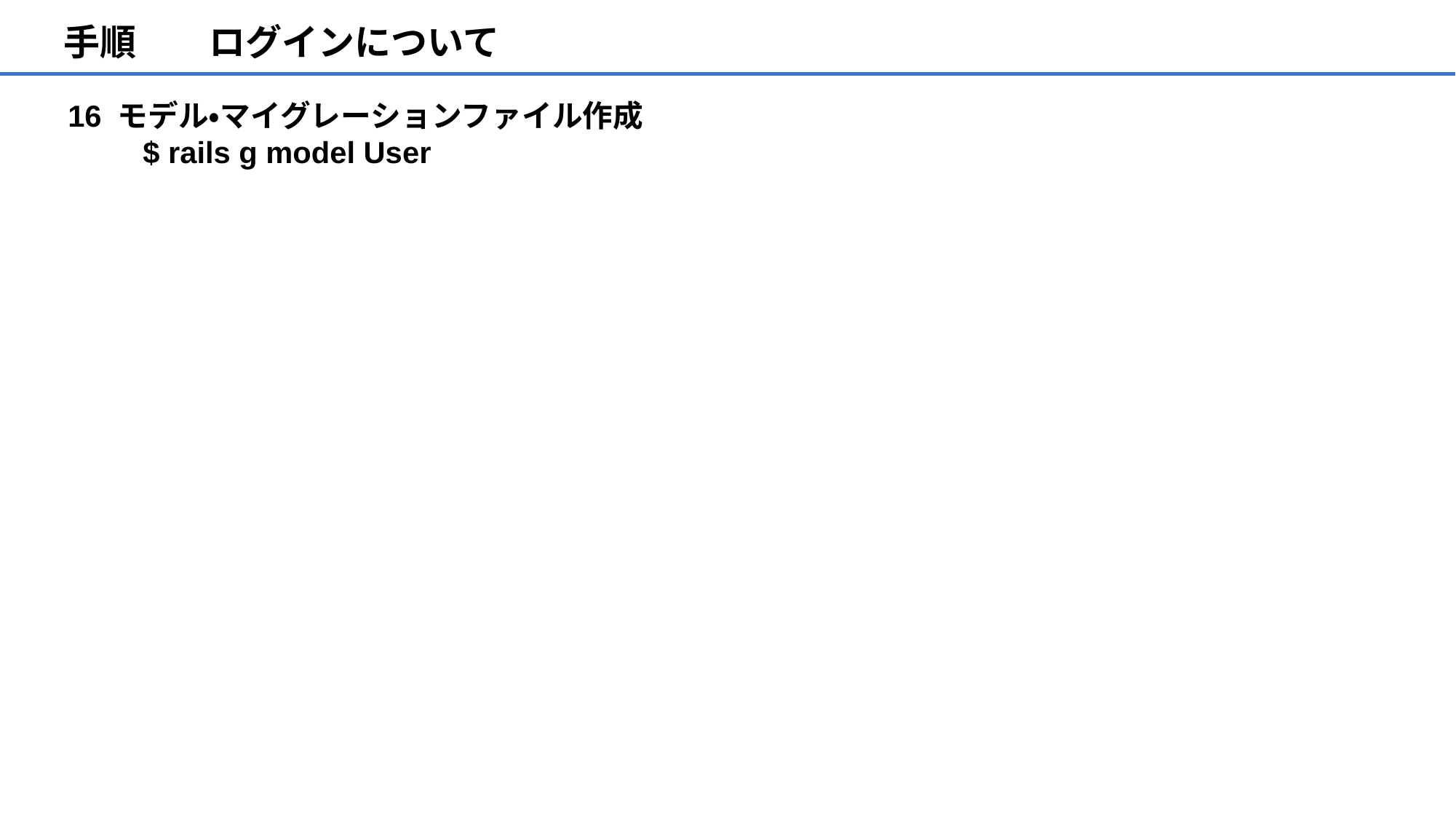

手順　　ログインについて
16 モデル・マイグレーションファイル作成
　　 $ rails g model User